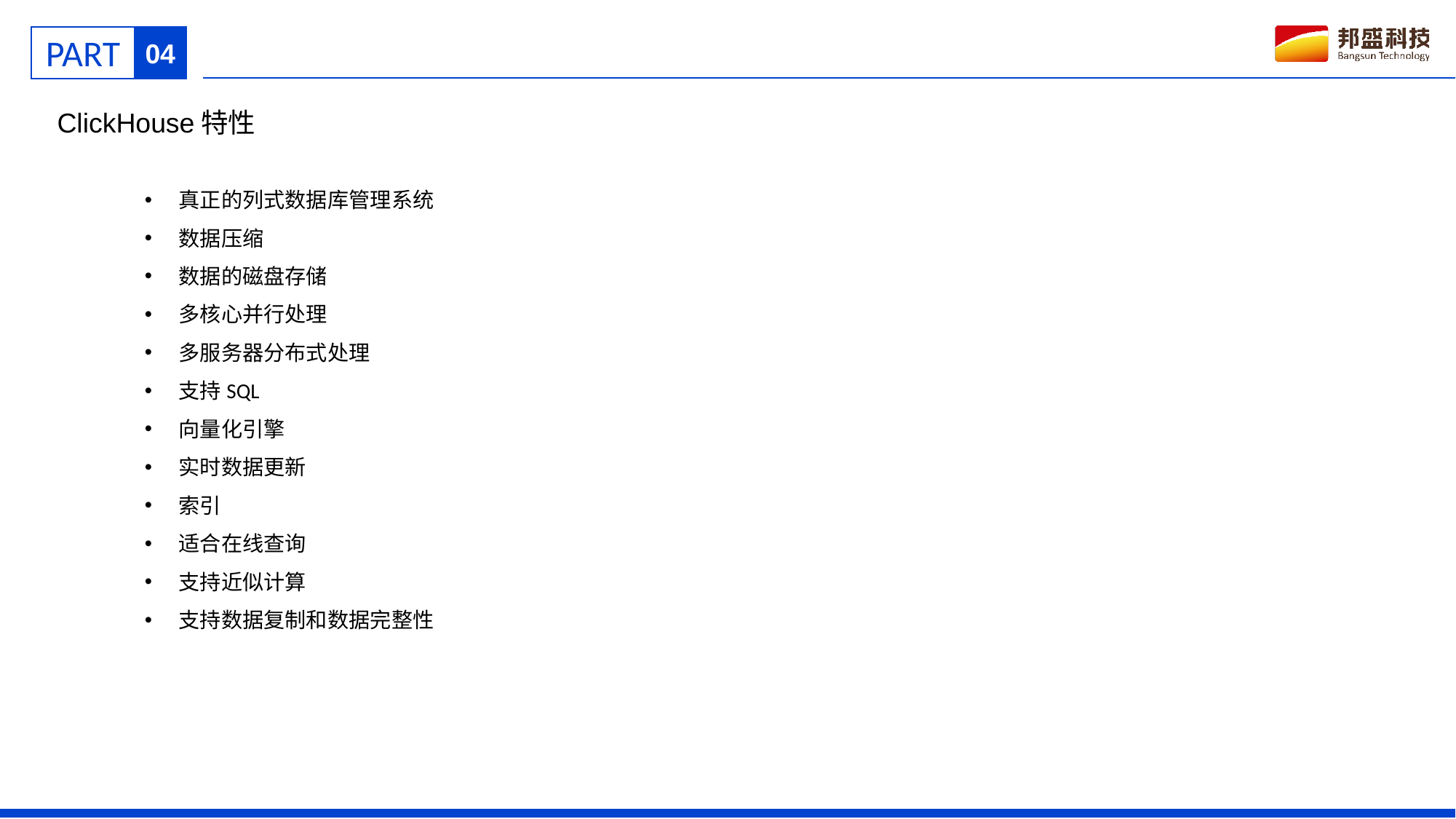

04
ClickHouse特性
真正的列式数据库管理系统
数据压缩
数据的磁盘存储
多核心并行处理
多服务器分布式处理
支持SQL
向量化引擎
实时数据更新
索引
适合在线查询
支持近似计算
支持数据复制和数据完整性